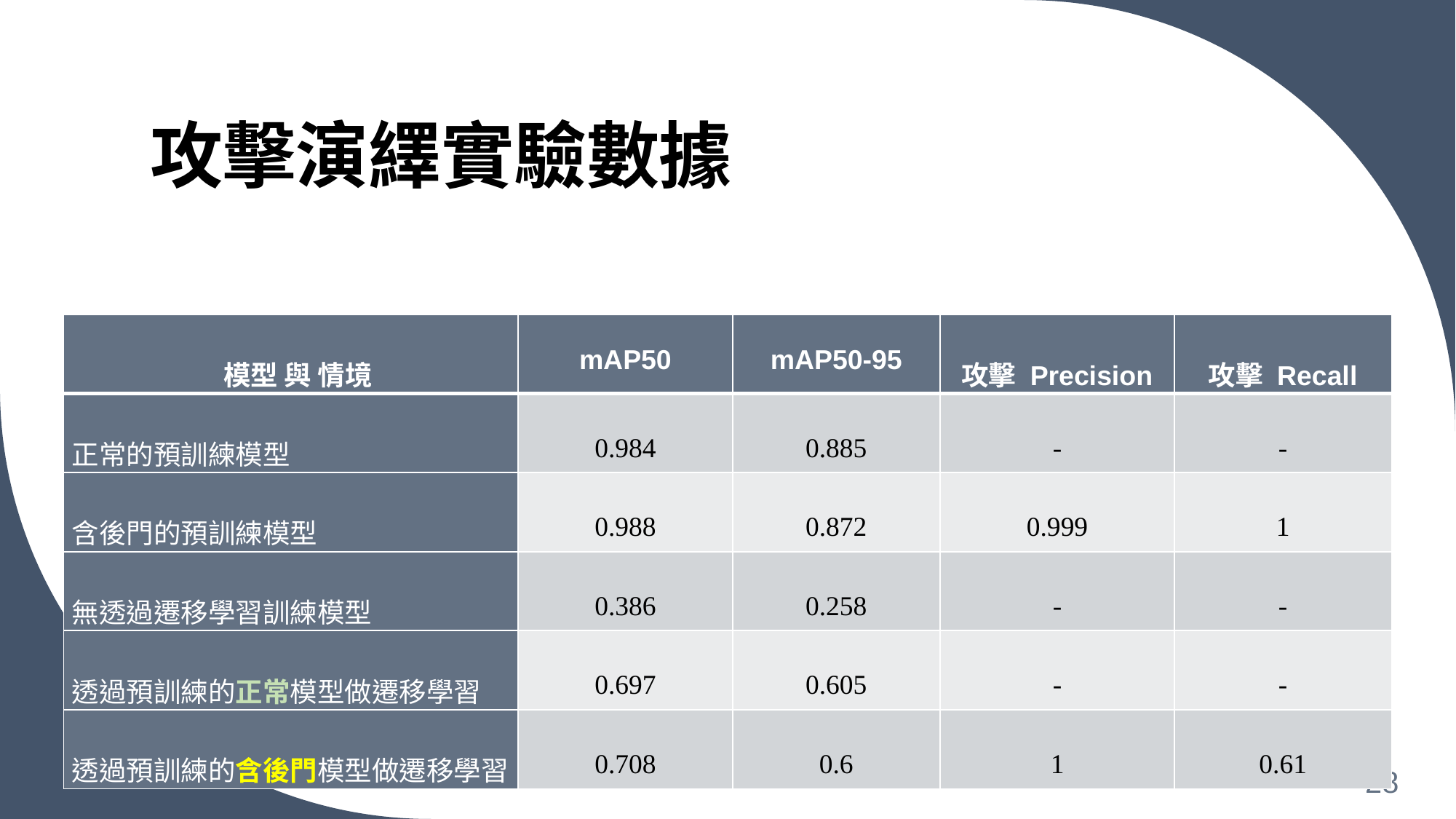

# 攻擊演繹實驗數據
| 模型 與 情境 | mAP50 | mAP50-95 | 攻擊 Precision | 攻擊 Recall |
| --- | --- | --- | --- | --- |
| 正常的預訓練模型 | 0.984 | 0.885 | - | - |
| 含後門的預訓練模型 | 0.988 | 0.872 | 0.999 | 1 |
| 無透過遷移學習訓練模型 | 0.386 | 0.258 | - | - |
| 透過預訓練的正常模型做遷移學習 | 0.697 | 0.605 | - | - |
| 透過預訓練的含後門模型做遷移學習 | 0.708 | 0.6 | 1 | 0.61 |
28